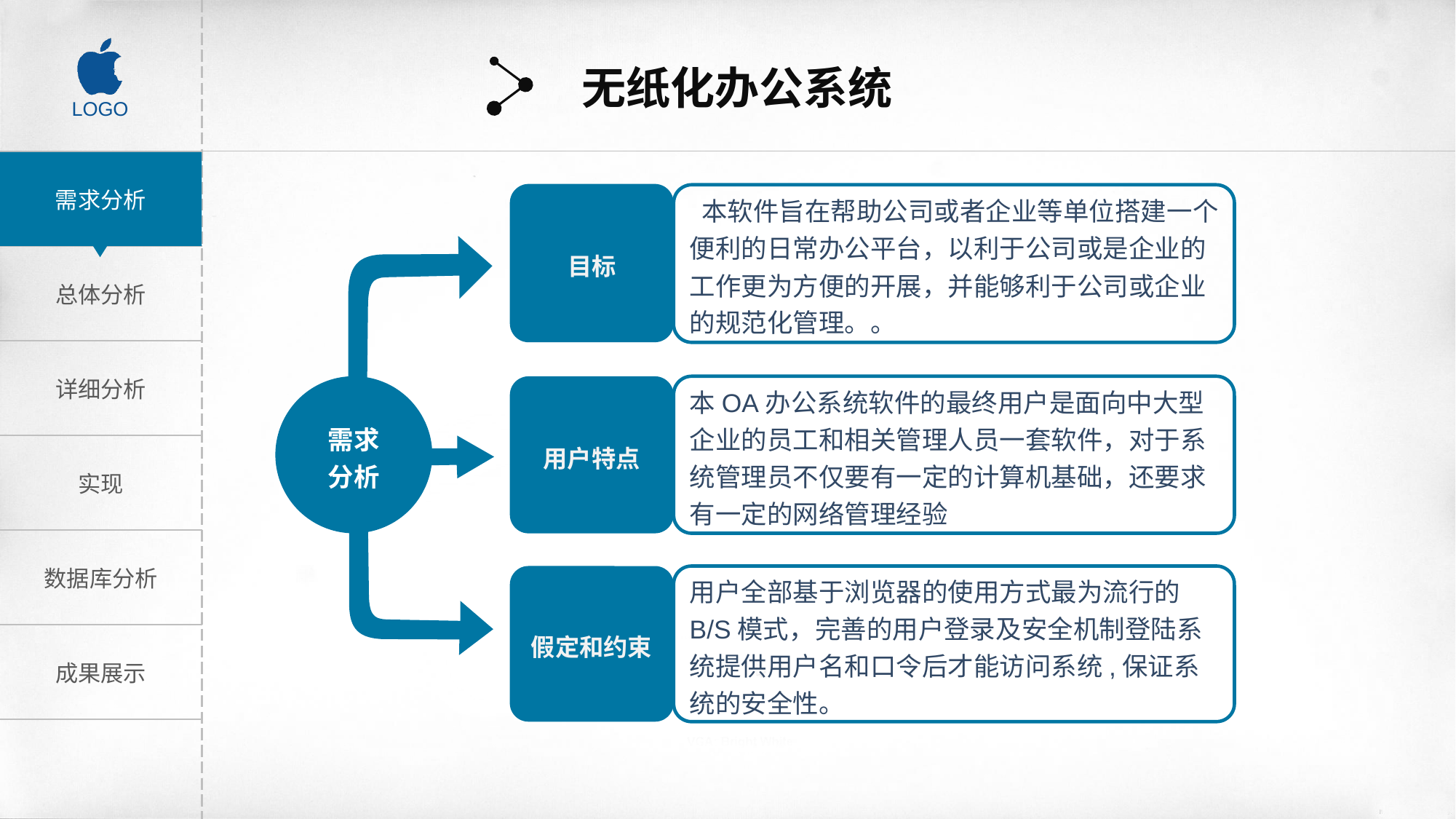

无纸化办公系统
目标
 本软件旨在帮助公司或者企业等单位搭建一个便利的日常办公平台，以利于公司或是企业的工作更为方便的开展，并能够利于公司或企业的规范化管理。。

需求
分析
本OA办公系统软件的最终用户是面向中大型企业的员工和相关管理人员一套软件，对于系统管理员不仅要有一定的计算机基础，还要求有一定的网络管理经验
用户特点

假定和约束
用户全部基于浏览器的使用方式最为流行的B/S模式，完善的用户登录及安全机制登陆系统提供用户名和口令后才能访问系统,保证系统的安全性。